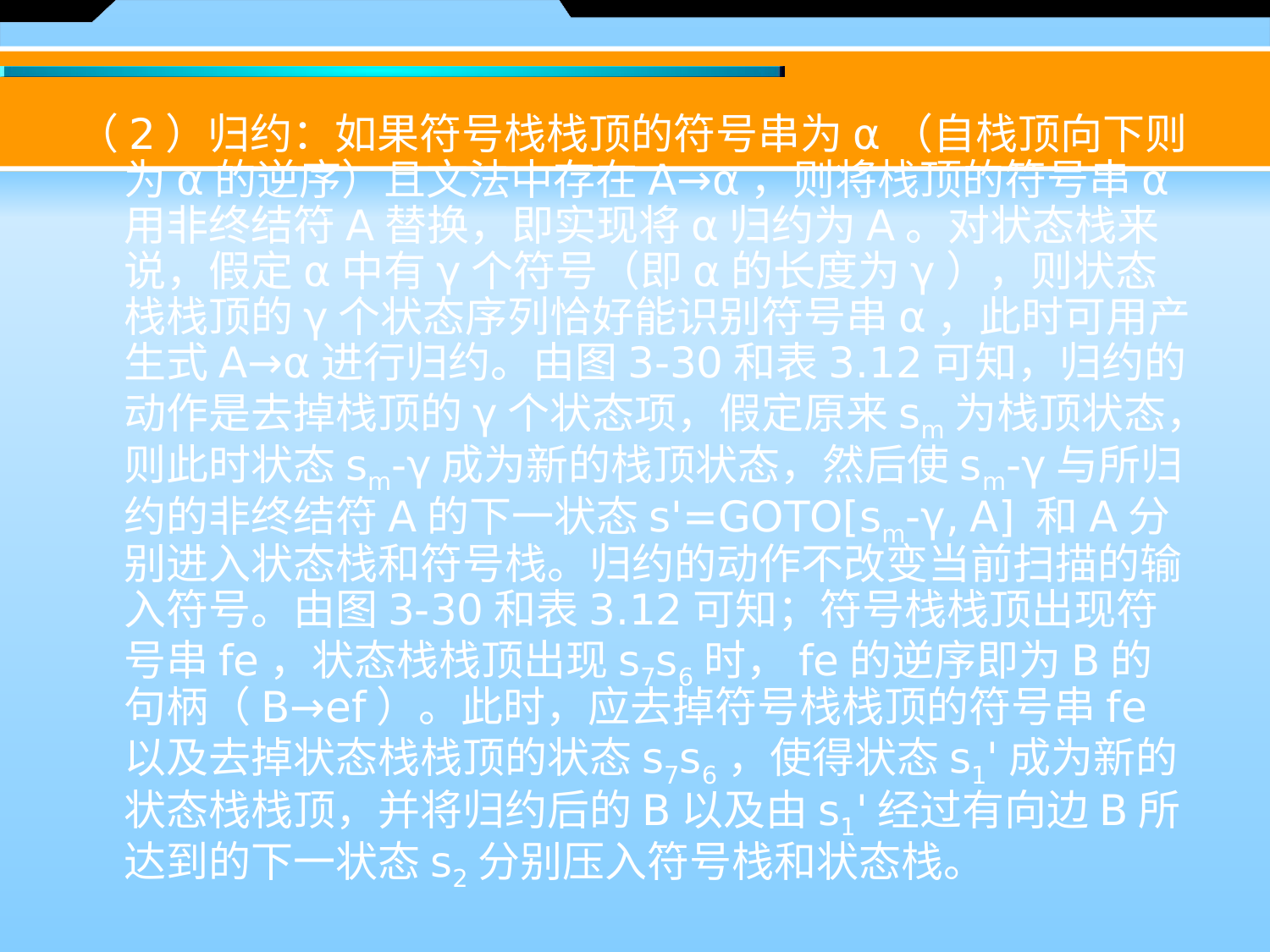

（2）归约：如果符号栈栈顶的符号串为α（自栈顶向下则为α的逆序）且文法中存在A→α，则将栈顶的符号串α用非终结符A替换，即实现将α归约为A。对状态栈来说，假定α中有γ个符号（即α的长度为γ），则状态栈栈顶的γ个状态序列恰好能识别符号串α，此时可用产生式A→α进行归约。由图3-30和表3.12可知，归约的动作是去掉栈顶的γ个状态项，假定原来sm为栈顶状态，则此时状态sm-γ成为新的栈顶状态，然后使sm-γ与所归约的非终结符A的下一状态s'=GOTO[sm-γ, A] 和A分别进入状态栈和符号栈。归约的动作不改变当前扫描的输入符号。由图3-30和表3.12可知；符号栈栈顶出现符号串fe，状态栈栈顶出现s7s6时，fe的逆序即为B的句柄（B→ef）。此时，应去掉符号栈栈顶的符号串fe以及去掉状态栈栈顶的状态s7s6，使得状态s1'成为新的状态栈栈顶，并将归约后的B以及由s1'经过有向边B所达到的下一状态s2分别压入符号栈和状态栈。